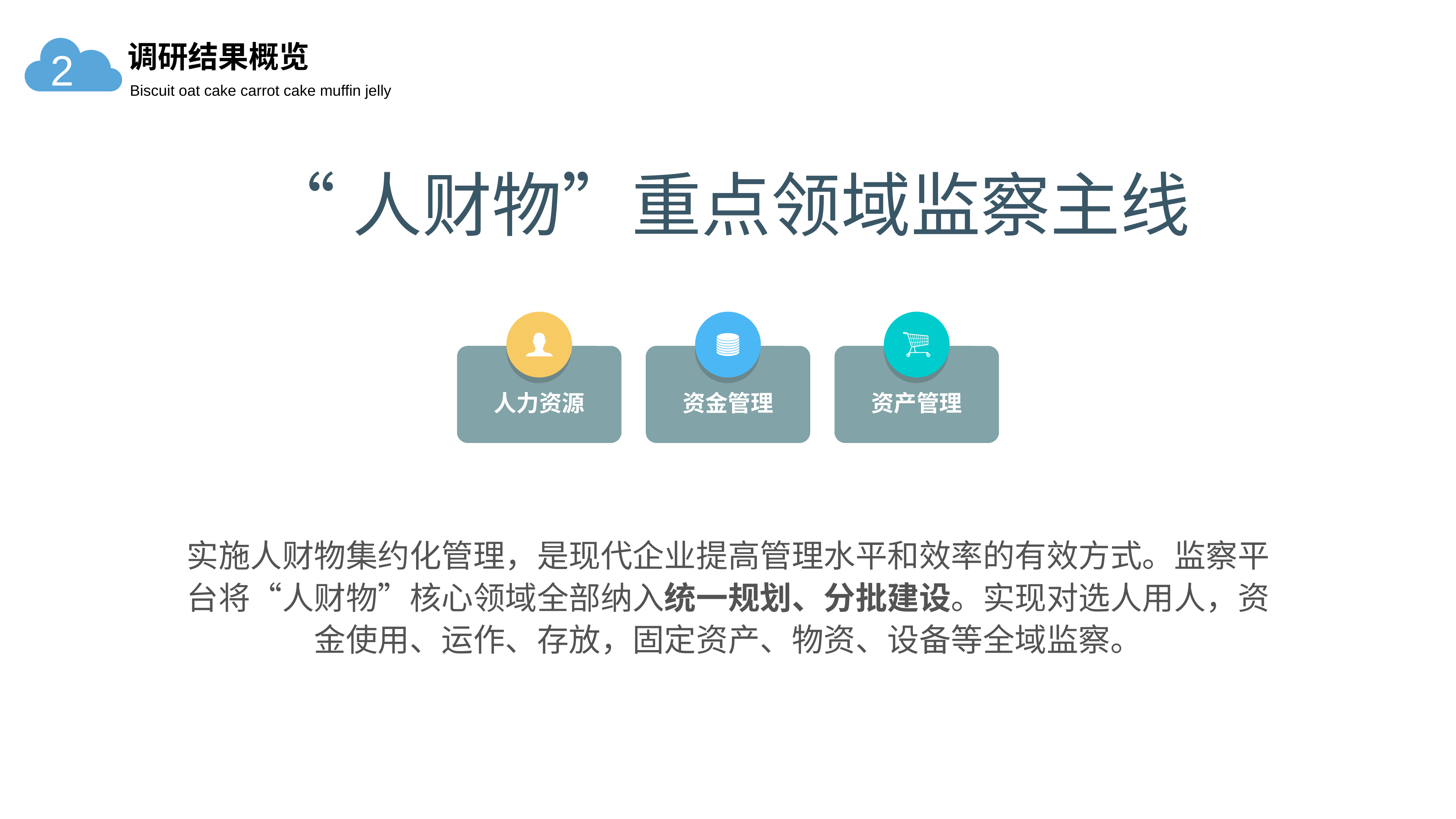

调研结果概览
2

Biscuit oat cake carrot cake muffin jelly
“人财物”重点领域监察主线

人力资源

资金管理

资产管理
实施人财物集约化管理，是现代企业提高管理水平和效率的有效方式。监察平台将“人财物”核心领域全部纳入统一规划、分批建设。实现对选人用人，资金使用、运作、存放，固定资产、物资、设备等全域监察。
14